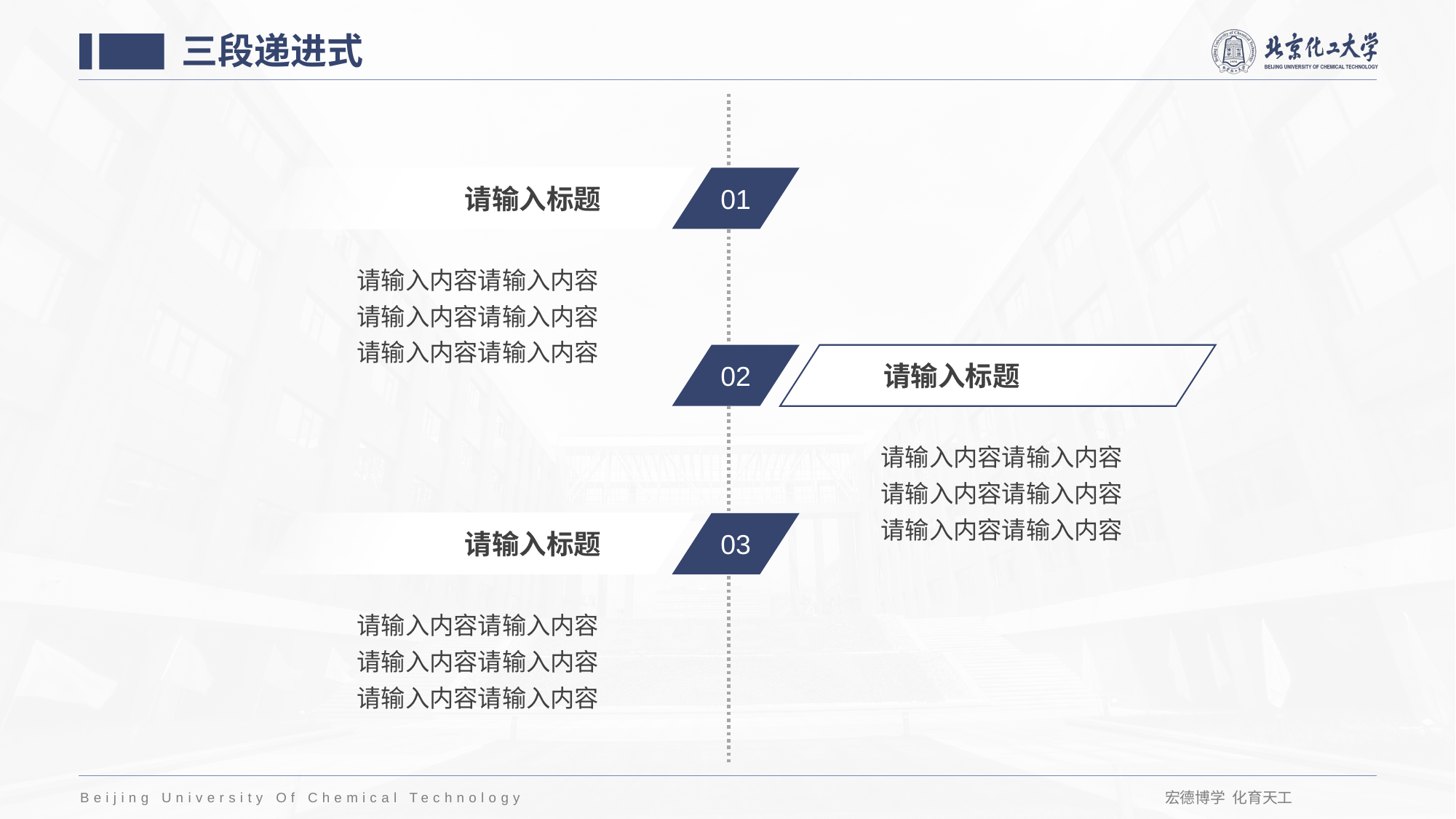

三段递进式

01
请输入标题
请输入内容请输入内容
请输入内容请输入内容
请输入内容请输入内容
02

请输入标题
请输入内容请输入内容
请输入内容请输入内容
请输入内容请输入内容

03
请输入标题
请输入内容请输入内容
请输入内容请输入内容
请输入内容请输入内容